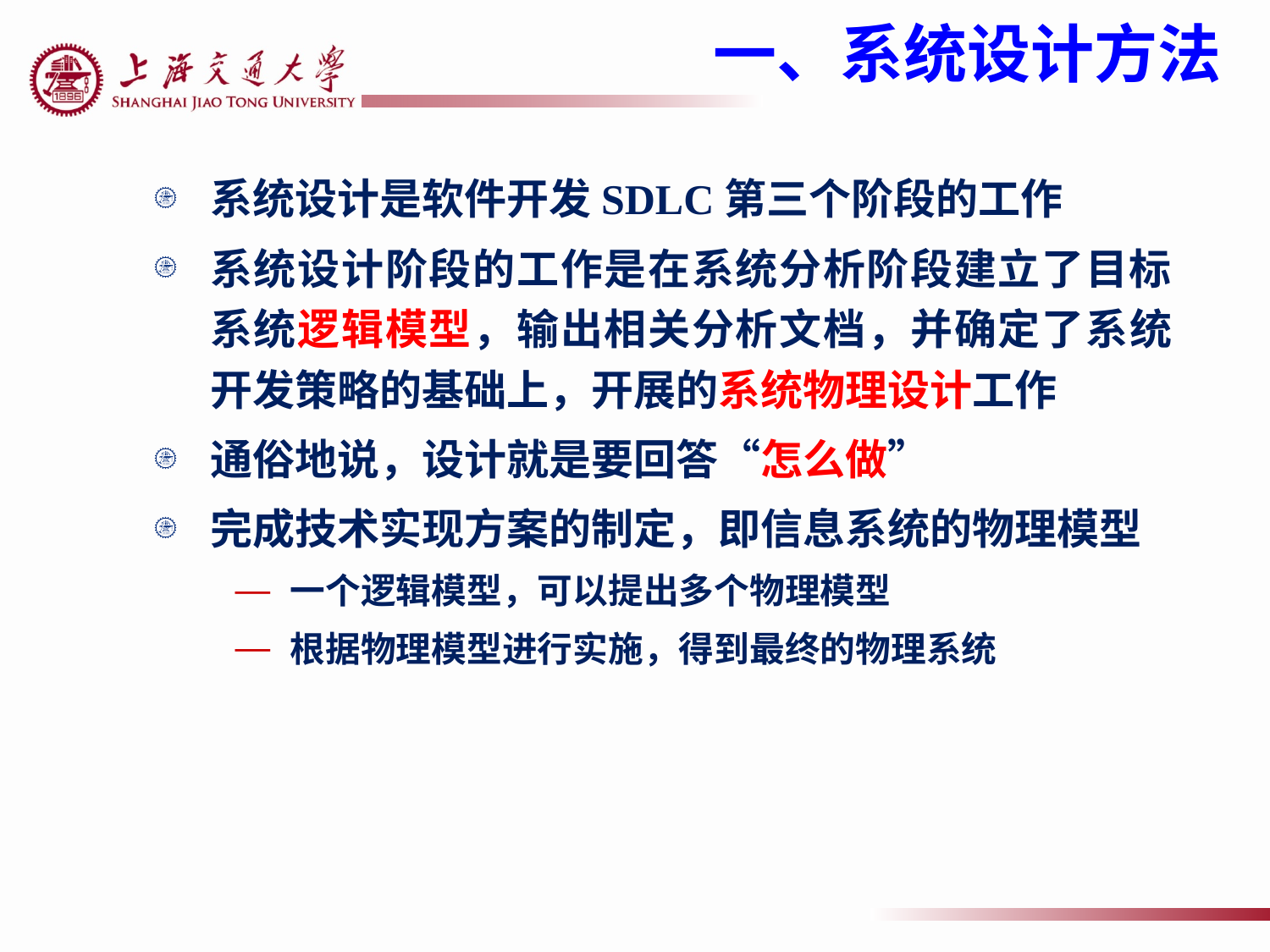

一、系统设计方法
系统设计是软件开发SDLC第三个阶段的工作
系统设计阶段的工作是在系统分析阶段建立了目标系统逻辑模型，输出相关分析文档，并确定了系统开发策略的基础上，开展的系统物理设计工作
通俗地说，设计就是要回答“怎么做”
完成技术实现方案的制定，即信息系统的物理模型
一个逻辑模型，可以提出多个物理模型
根据物理模型进行实施，得到最终的物理系统